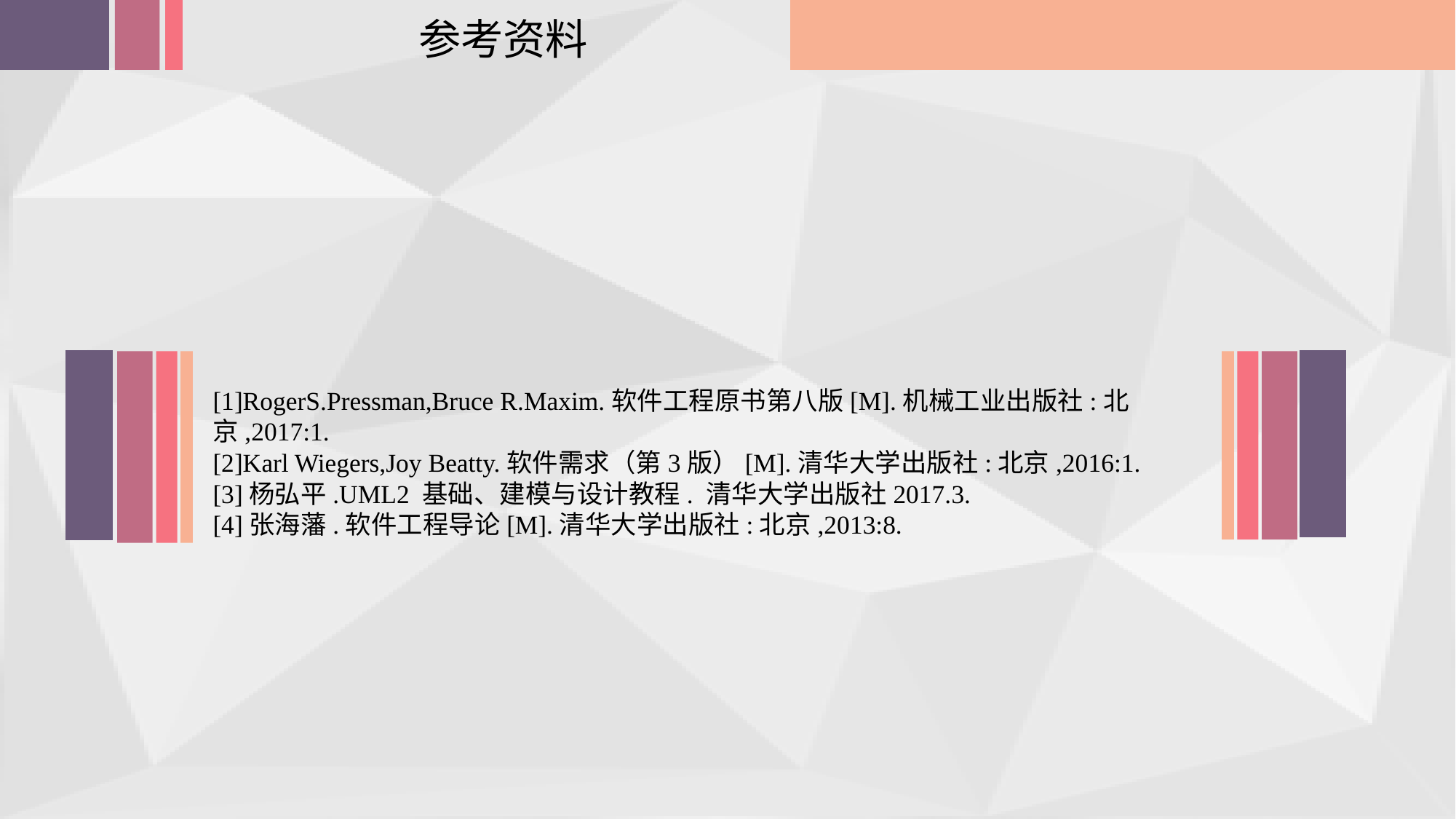

参考资料

[1]RogerS.Pressman,Bruce R.Maxim.软件工程原书第八版[M].机械工业出版社:北京,2017:1.
[2]Karl Wiegers,Joy Beatty.软件需求（第3版）[M].清华大学出版社:北京,2016:1.
[3]杨弘平.UML2 基础、建模与设计教程. 清华大学出版社2017.3.
[4]张海藩.软件工程导论[M].清华大学出版社:北京,2013:8.